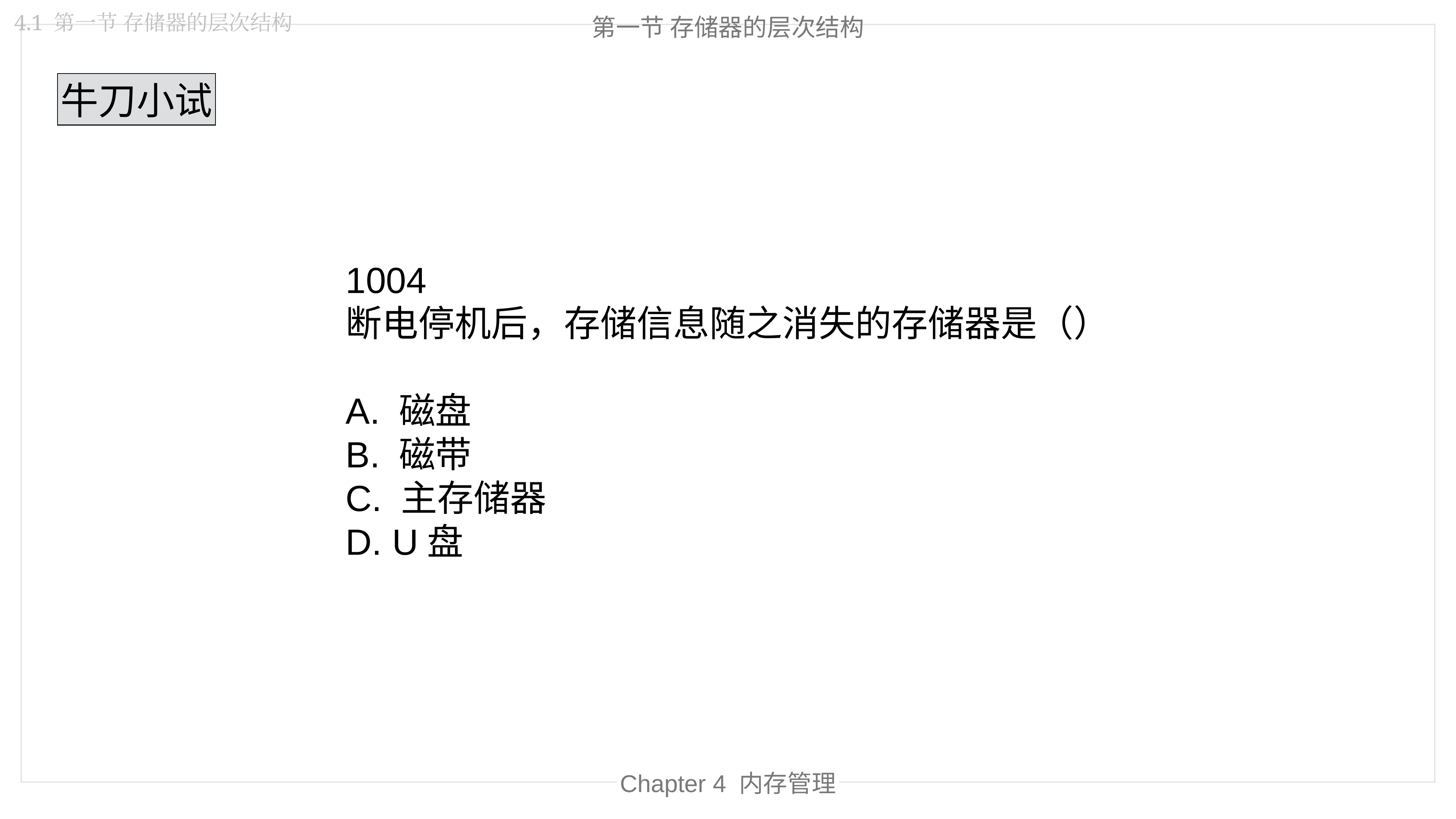

4.1 第一节 存储器的层次结构
第一节 存储器的层次结构

牛刀小试
1004
断电停机后，存储信息随之消失的存储器是（）

A. 磁盘
B. 磁带
C. 主存储器
D. U盘
Chapter 4 内存管理